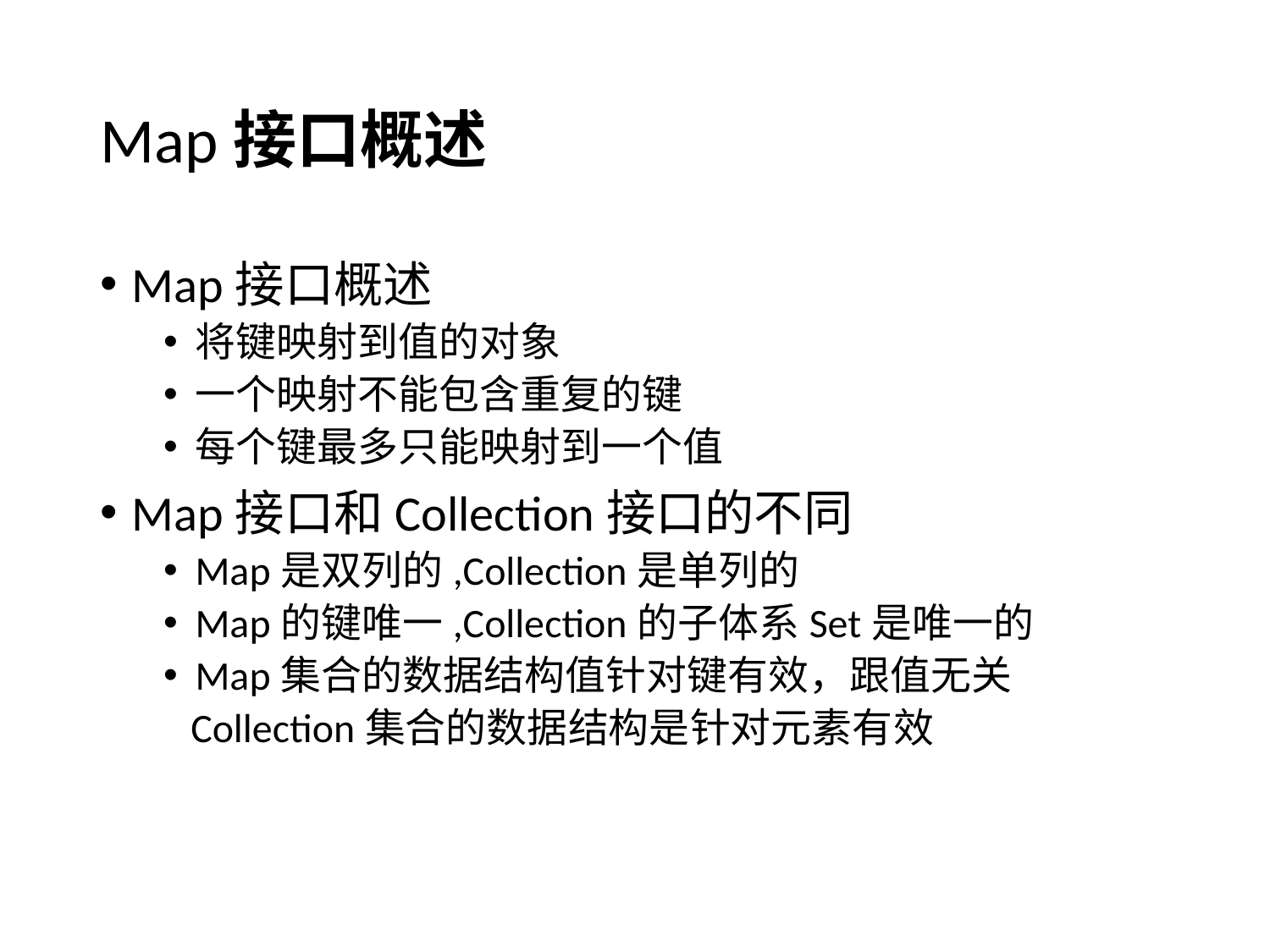

# Map接口概述
Map接口概述
将键映射到值的对象
一个映射不能包含重复的键
每个键最多只能映射到一个值
Map接口和Collection接口的不同
Map是双列的,Collection是单列的
Map的键唯一,Collection的子体系Set是唯一的
Map集合的数据结构值针对键有效，跟值无关
   Collection集合的数据结构是针对元素有效